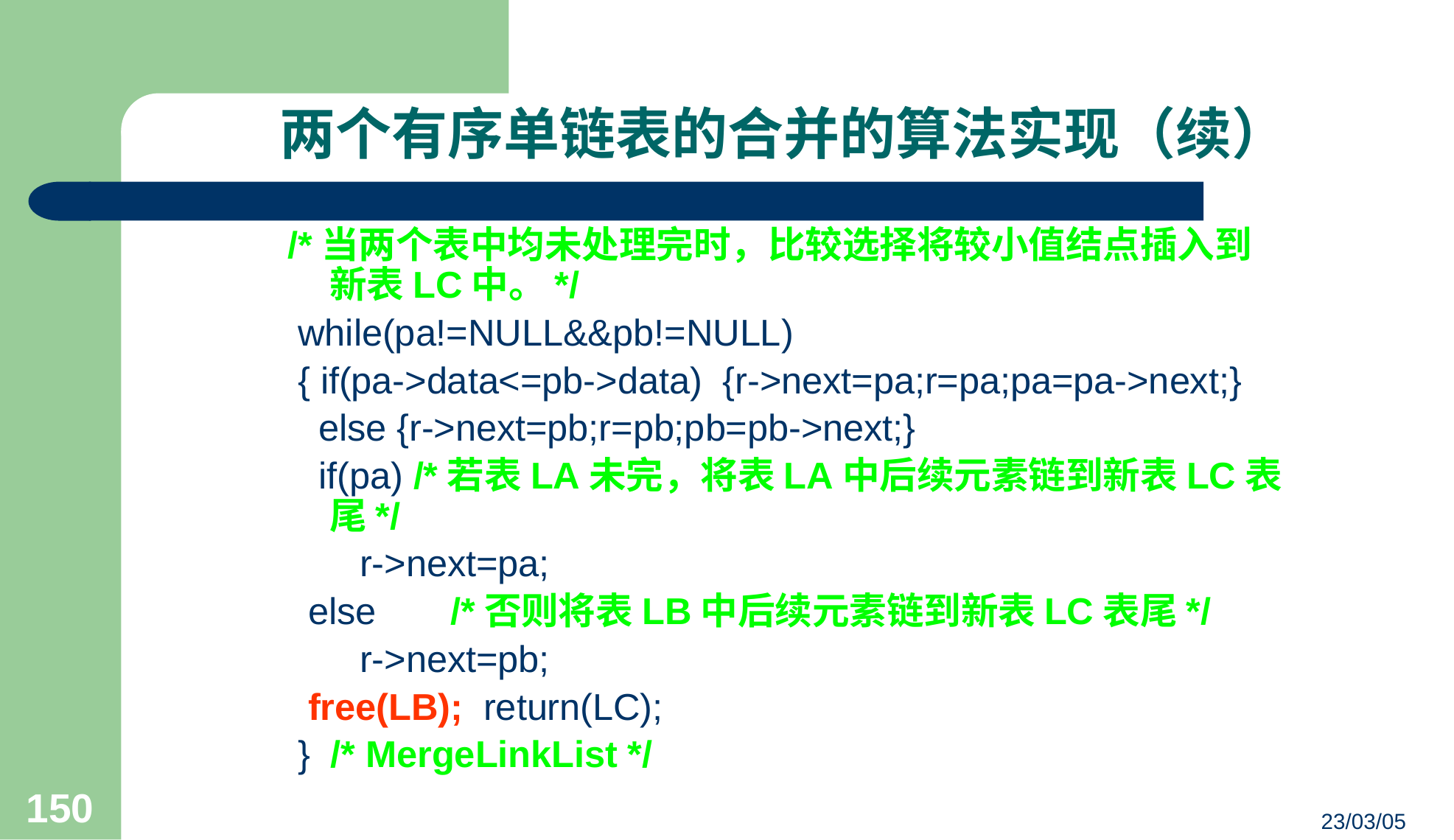

# 两个有序单链表的合并的算法实现（续）
/*当两个表中均未处理完时，比较选择将较小值结点插入到新表LC中。*/
 while(pa!=NULL&&pb!=NULL)
 { if(pa->data<=pb->data)  {r->next=pa;r=pa;pa=pa->next;}
   else {r->next=pb;r=pb;pb=pb->next;}
   if(pa) /*若表LA未完，将表LA中后续元素链到新表LC表尾*/
       r->next=pa;
  else	 /*否则将表LB中后续元素链到新表LC表尾*/
       r->next=pb;
  free(LB);  return(LC);
 }  /* MergeLinkList */
150
23/03/05